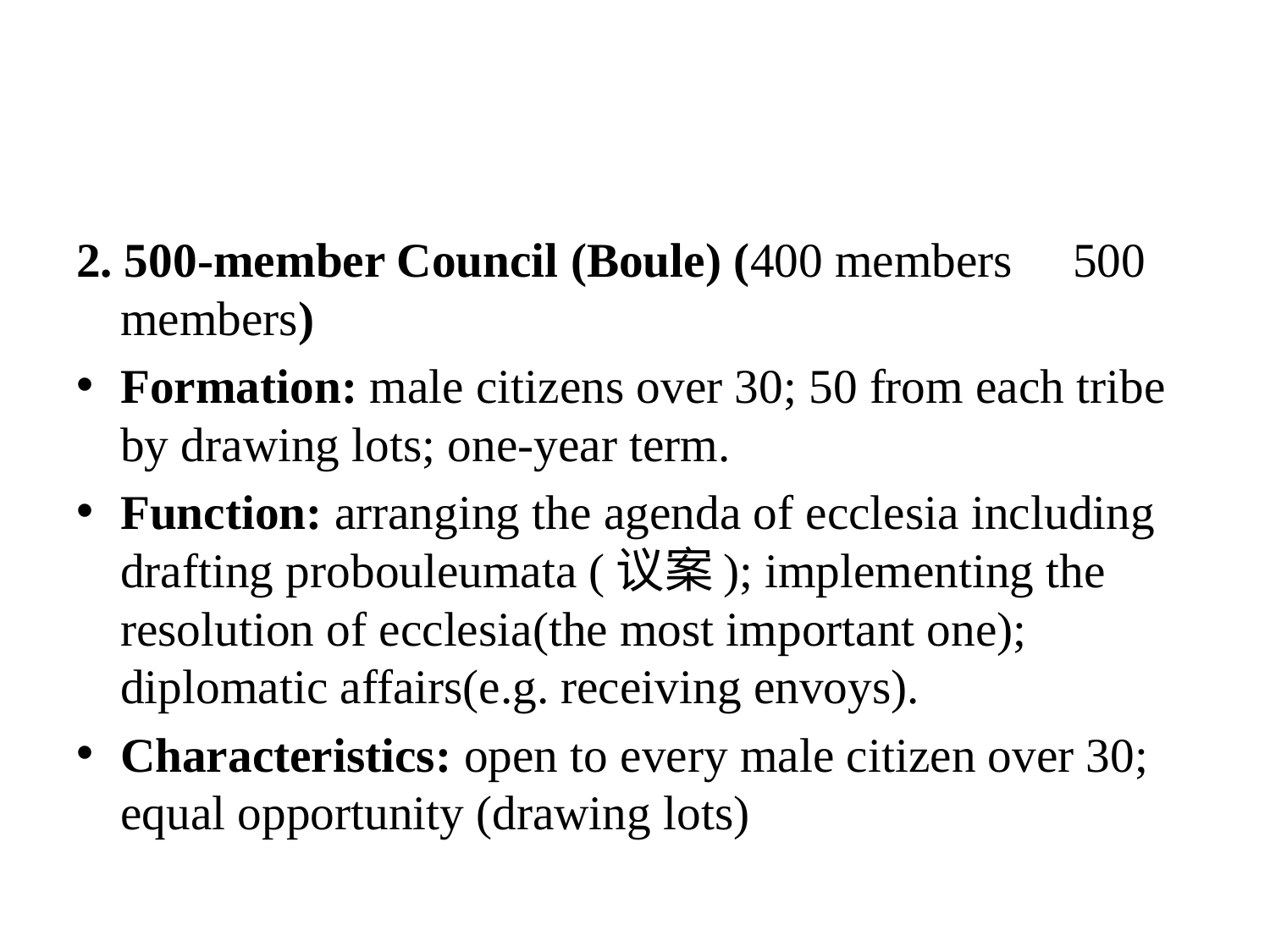

#
2. 500-member Council (Boule) (400 members     500 members)
Formation: male citizens over 30; 50 from each tribe by drawing lots; one-year term.
Function: arranging the agenda of ecclesia including drafting probouleumata (议案); implementing the resolution of ecclesia(the most important one); diplomatic affairs(e.g. receiving envoys).
Characteristics: open to every male citizen over 30; equal opportunity (drawing lots)